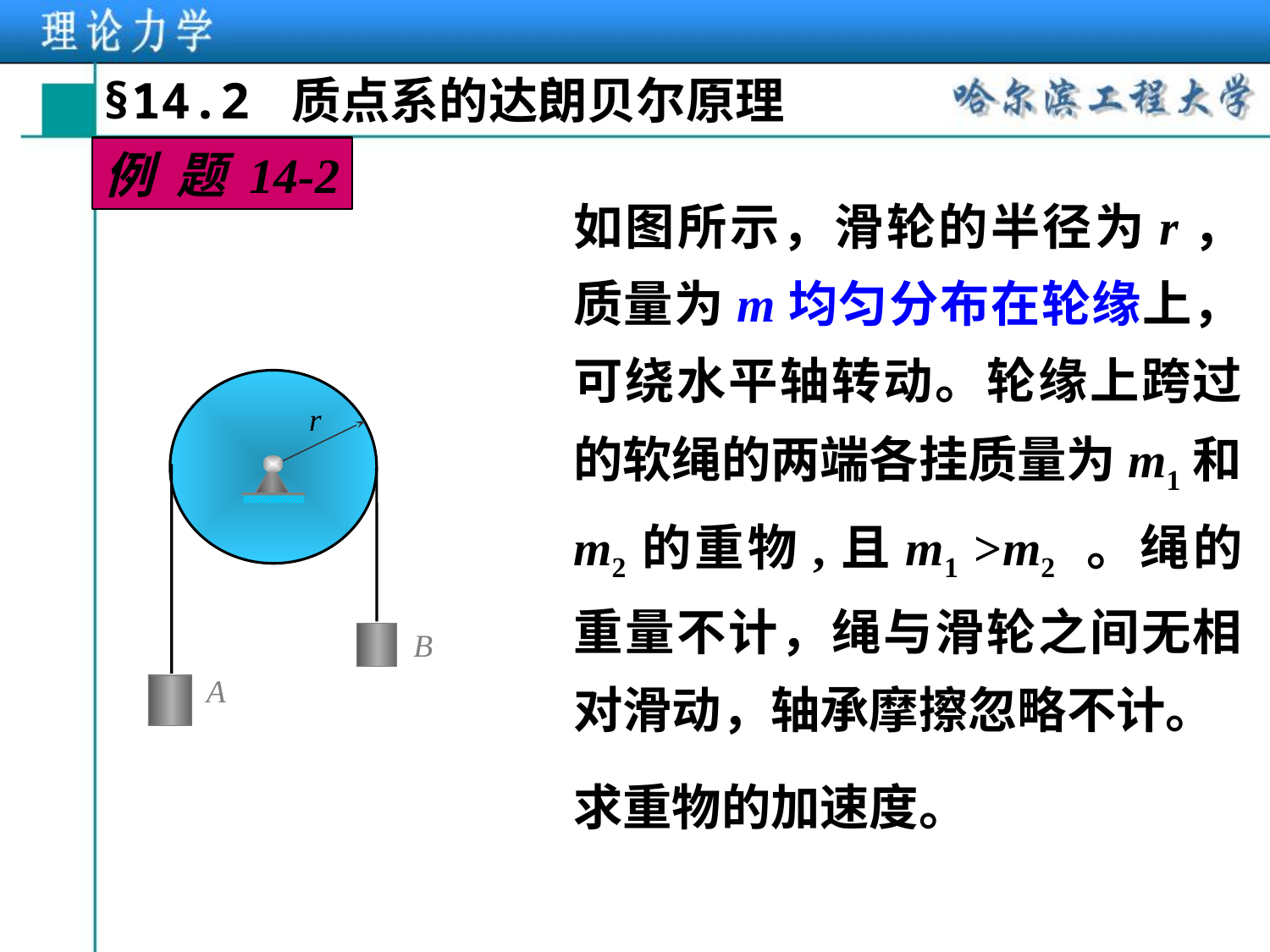

§14.2 质点系的达朗贝尔原理
例  题 14-2
如图所示，滑轮的半径为r，质量为m均匀分布在轮缘上，可绕水平轴转动。轮缘上跨过的软绳的两端各挂质量为m1和m2的重物,且m1 >m2 。绳的重量不计，绳与滑轮之间无相对滑动，轴承摩擦忽略不计。
求重物的加速度。

r

O

B

A